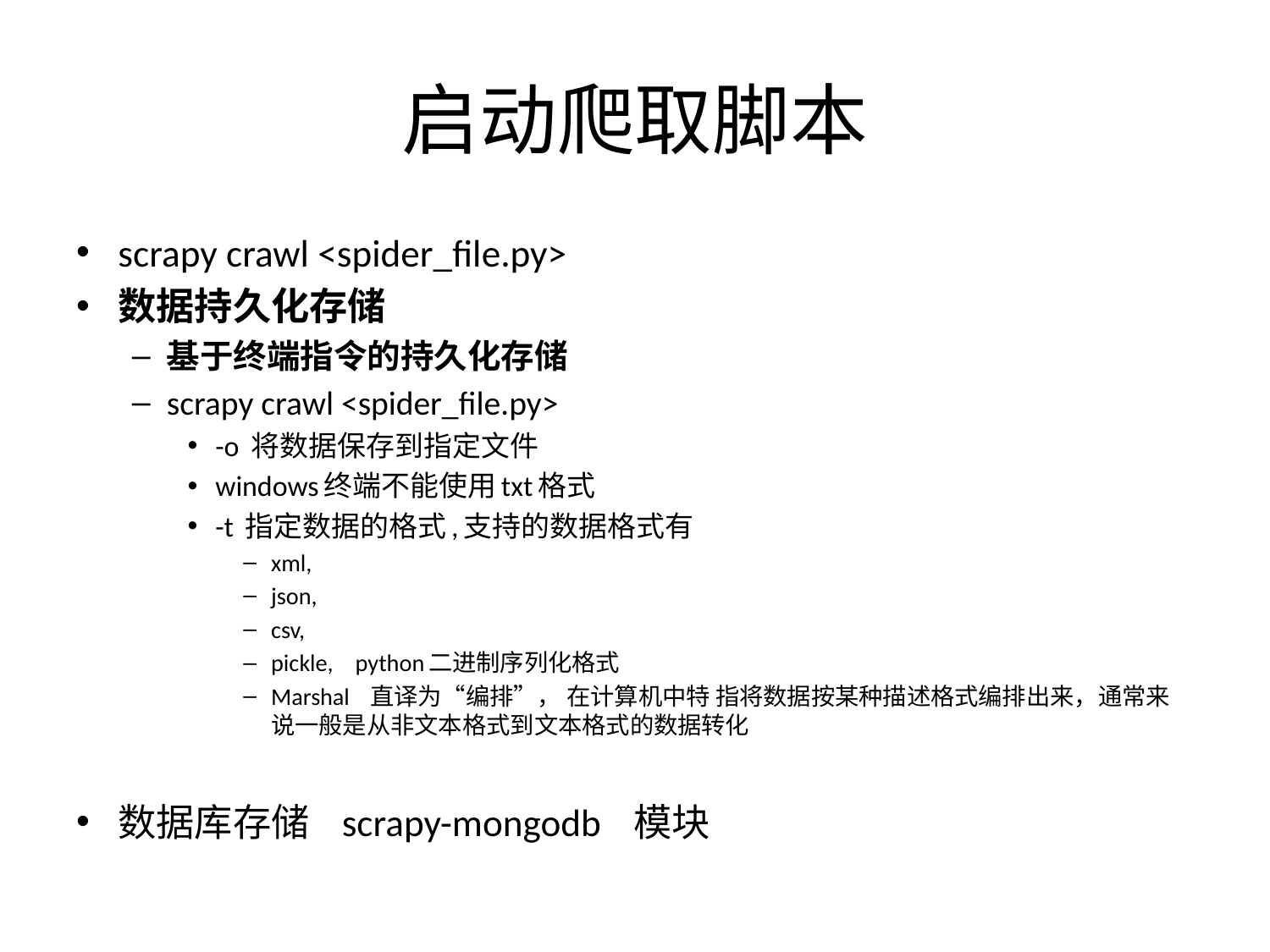

# 启动爬取脚本
scrapy crawl <spider_file.py>
数据持久化存储
基于终端指令的持久化存储
scrapy crawl <spider_file.py>
-o 将数据保存到指定文件
windows终端不能使用txt格式
-t 指定数据的格式,支持的数据格式有
xml,
json,
csv,
pickle,    python二进制序列化格式
Marshal   直译为“编排”， 在计算机中特 指将数据按某种描述格式编排出来，通常来说一般是从非文本格式到文本格式的数据转化

数据库存储   scrapy-mongodb   模块